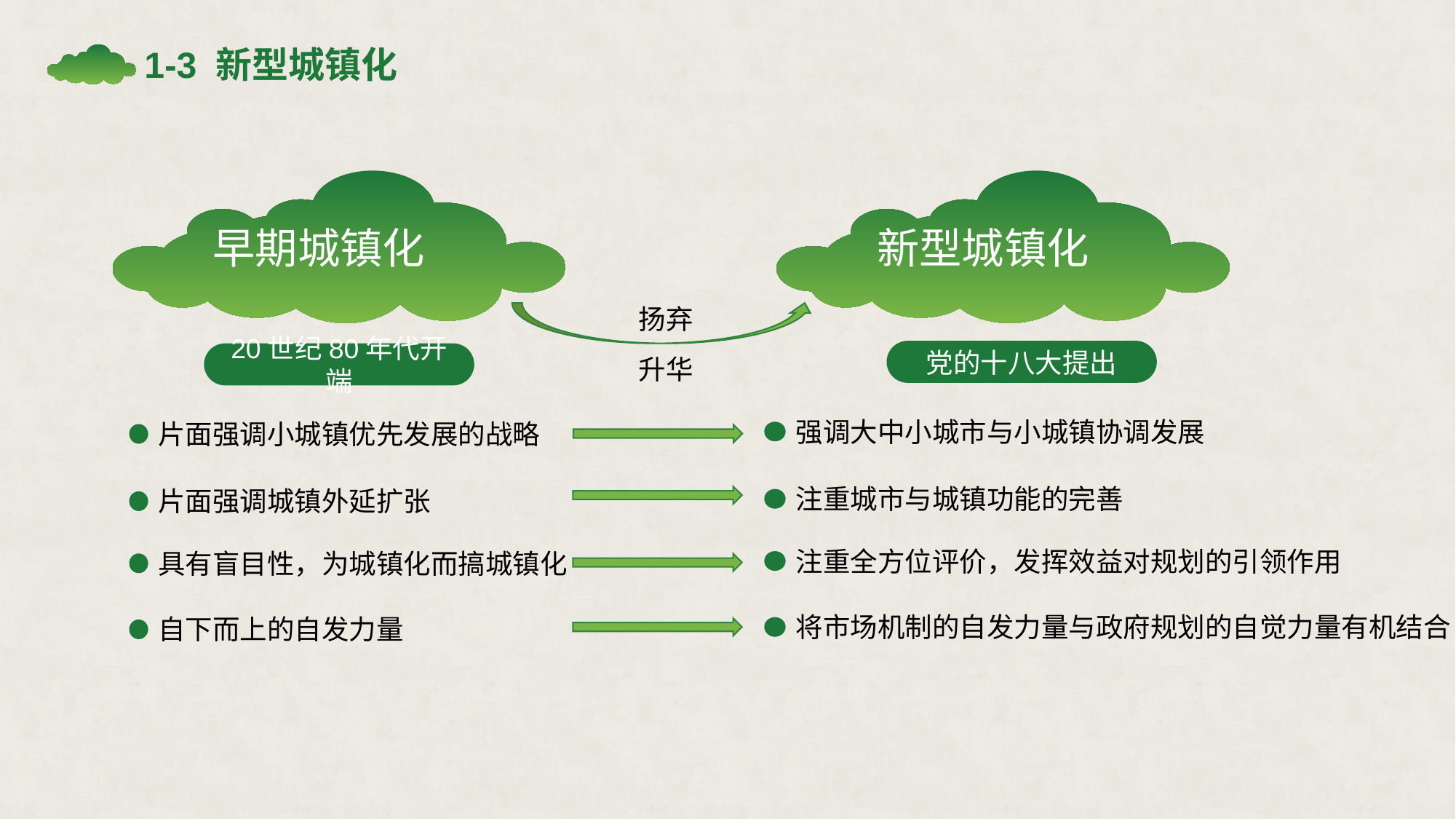

1-3 新型城镇化

        早期城镇化
        新型城镇化
扬弃

党的十八大提出
20世纪80年代开端
升华
强调大中小城市与小城镇协调发展

注重城市与城镇功能的完善

注重全方位评价，发挥效益对规划的引领作用

将市场机制的自发力量与政府规划的自觉力量有机结合

片面强调小城镇优先发展的战略

片面强调城镇外延扩张

具有盲目性，为城镇化而搞城镇化

自下而上的自发力量